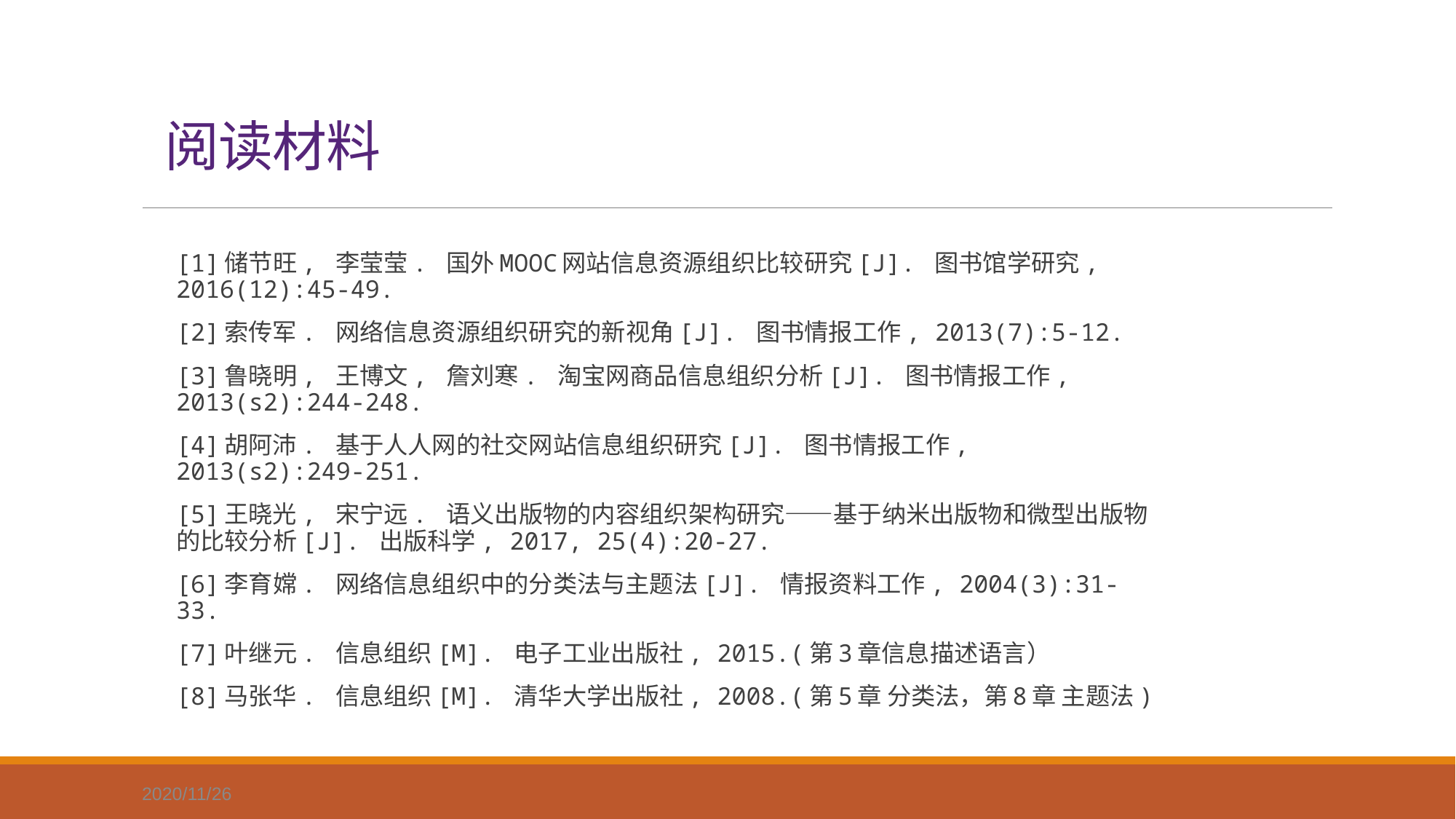

# 阅读材料
[1]储节旺, 李莹莹. 国外MOOC网站信息资源组织比较研究[J]. 图书馆学研究, 2016(12):45-49.
[2]索传军. 网络信息资源组织研究的新视角[J]. 图书情报工作, 2013(7):5-12.
[3]鲁晓明, 王博文, 詹刘寒. 淘宝网商品信息组织分析[J]. 图书情报工作, 2013(s2):244-248.
[4]胡阿沛. 基于人人网的社交网站信息组织研究[J]. 图书情报工作, 2013(s2):249-251.
[5]王晓光, 宋宁远. 语义出版物的内容组织架构研究——基于纳米出版物和微型出版物的比较分析[J]. 出版科学, 2017, 25(4):20-27.
[6]李育嫦. 网络信息组织中的分类法与主题法[J]. 情报资料工作, 2004(3):31-33.
[7]叶继元. 信息组织[M]. 电子工业出版社, 2015.(第3章信息描述语言）
[8]马张华. 信息组织[M]. 清华大学出版社, 2008.(第5章 分类法，第8章 主题法)
2020/11/26